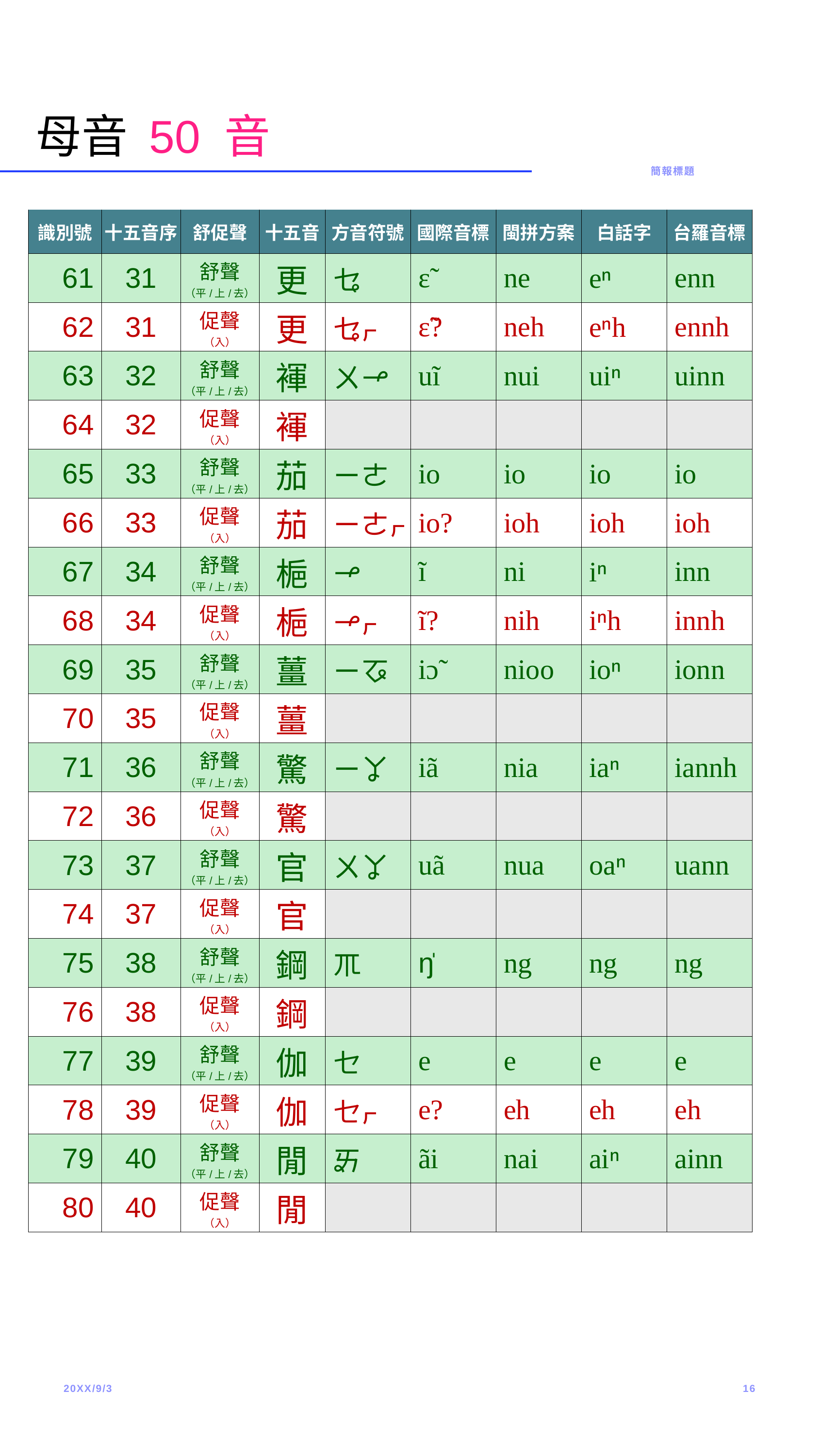

# 母音 50 音
簡報標題
| 識別號 | 十五音序 | 舒促聲 | 十五音 | 方音符號 | 國際音標 | 閩拼方案 | 白話字 | 台羅音標 |
| --- | --- | --- | --- | --- | --- | --- | --- | --- |
| 61 | 31 | 舒聲 （平/上/去） | 更 | ㆥ | ɛ̃ | ne | eⁿ | enn |
| 62 | 31 | 促聲 （入） | 更 | ㆥㆷ | ɛ̃? | neh | eⁿh | ennh |
| 63 | 32 | 舒聲 （平/上/去） | 褌 | ㄨㆪ | uĩ | nui | uiⁿ | uinn |
| 64 | 32 | 促聲 （入） | 褌 |  |  |  |  |  |
| 65 | 33 | 舒聲 （平/上/去） | 茄 | ㄧㄜ | io | io | io | io |
| 66 | 33 | 促聲 （入） | 茄 | ㄧㄜㆷ | io? | ioh | ioh | ioh |
| 67 | 34 | 舒聲 （平/上/去） | 梔 | ㆪ | ĩ | ni | iⁿ | inn |
| 68 | 34 | 促聲 （入） | 梔 | ㆪㆷ | ĩ? | nih | iⁿh | innh |
| 69 | 35 | 舒聲 （平/上/去） | 薑 | ㄧㆧ | iɔ̃ | nioo | ioⁿ | ionn |
| 70 | 35 | 促聲 （入） | 薑 |  |  |  |  |  |
| 71 | 36 | 舒聲 （平/上/去） | 驚 | ㄧㆩ | iã | nia | iaⁿ | iannh |
| 72 | 36 | 促聲 （入） | 驚 |  |  |  |  |  |
| 73 | 37 | 舒聲 （平/上/去） | 官 | ㄨㆩ | uã | nua | oaⁿ | uann |
| 74 | 37 | 促聲 （入） | 官 |  |  |  |  |  |
| 75 | 38 | 舒聲 （平/上/去） | 鋼 | ㆭ | ŋ̍ | ng | ng | ng |
| 76 | 38 | 促聲 （入） | 鋼 |  |  |  |  |  |
| 77 | 39 | 舒聲 （平/上/去） | 伽 | ㆤ | e | e | e | e |
| 78 | 39 | 促聲 （入） | 伽 | ㆤㆷ | e? | eh | eh | eh |
| 79 | 40 | 舒聲 （平/上/去） | 閒 | ㆮ | ãi | nai | aiⁿ | ainn |
| 80 | 40 | 促聲 （入） | 閒 |  |  |  |  |  |
20XX/9/3
16